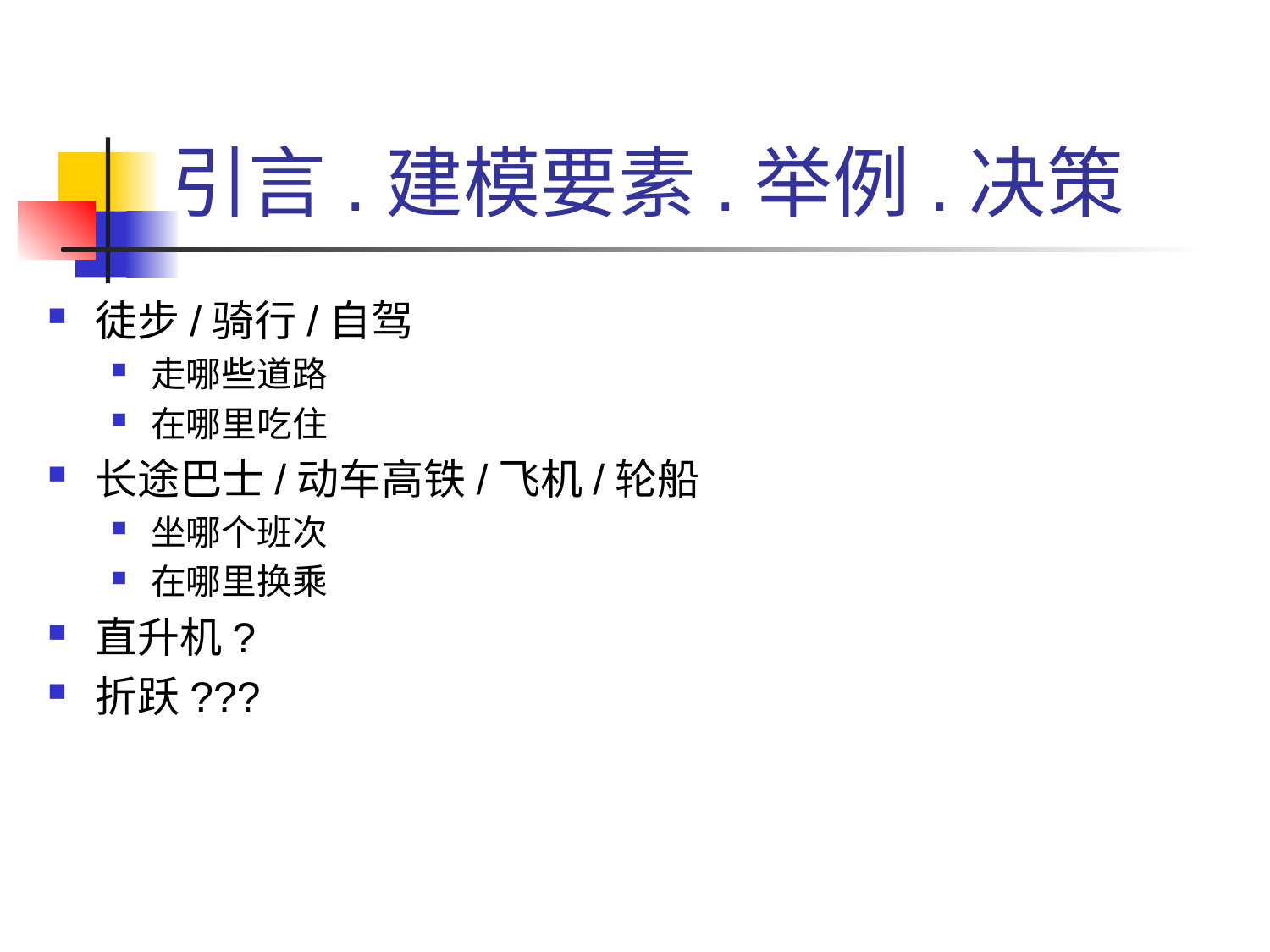

# 引言.建模要素.举例.决策
徒步/骑行/自驾
走哪些道路
在哪里吃住
长途巴士/动车高铁/飞机/轮船
坐哪个班次
在哪里换乘
直升机?
折跃???